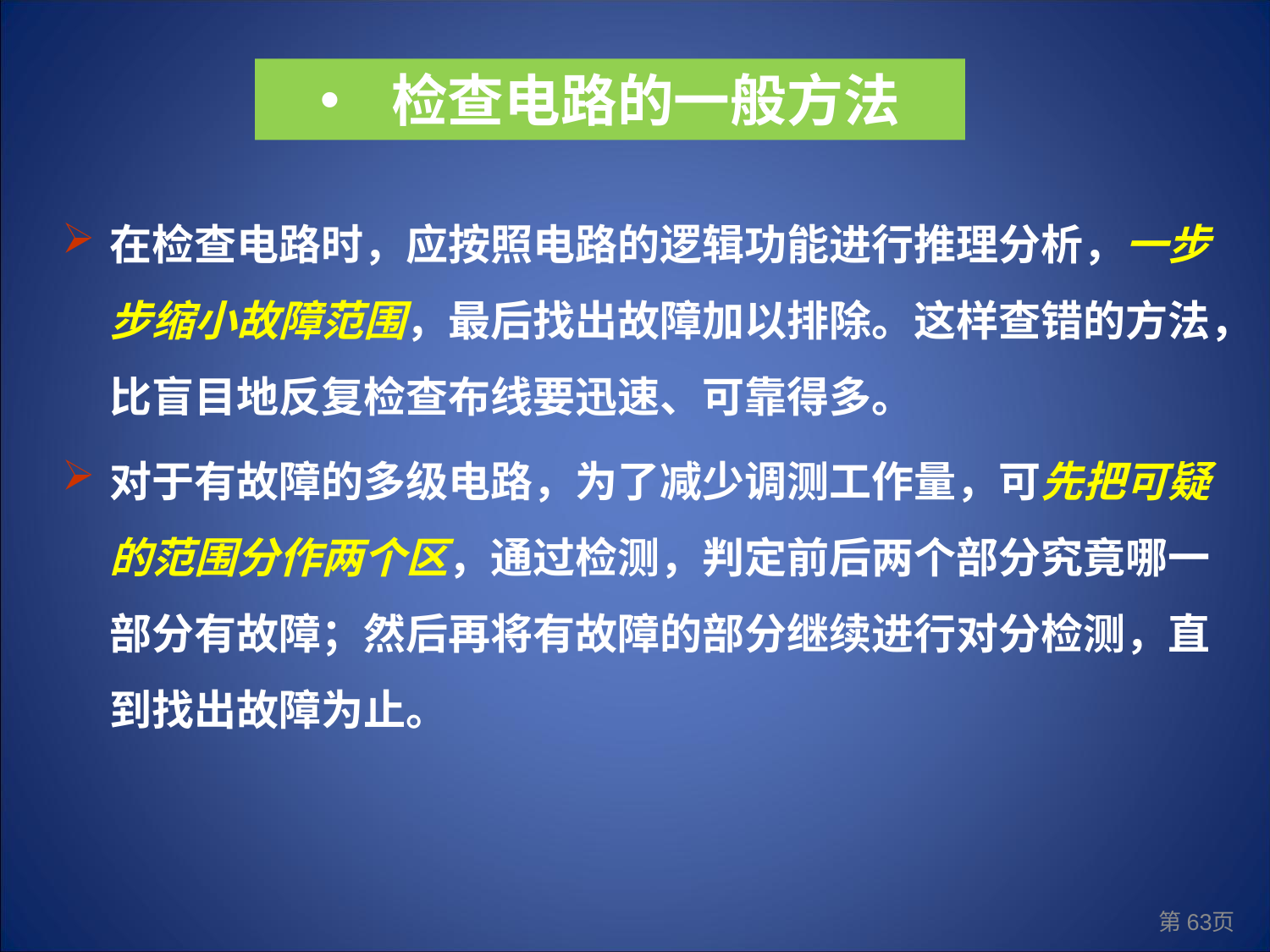

检查电路的一般方法
在检查电路时，应按照电路的逻辑功能进行推理分析，一步步缩小故障范围，最后找出故障加以排除。这样查错的方法，比盲目地反复检查布线要迅速、可靠得多。
对于有故障的多级电路，为了减少调测工作量，可先把可疑的范围分作两个区，通过检测，判定前后两个部分究竟哪一部分有故障；然后再将有故障的部分继续进行对分检测，直到找出故障为止。